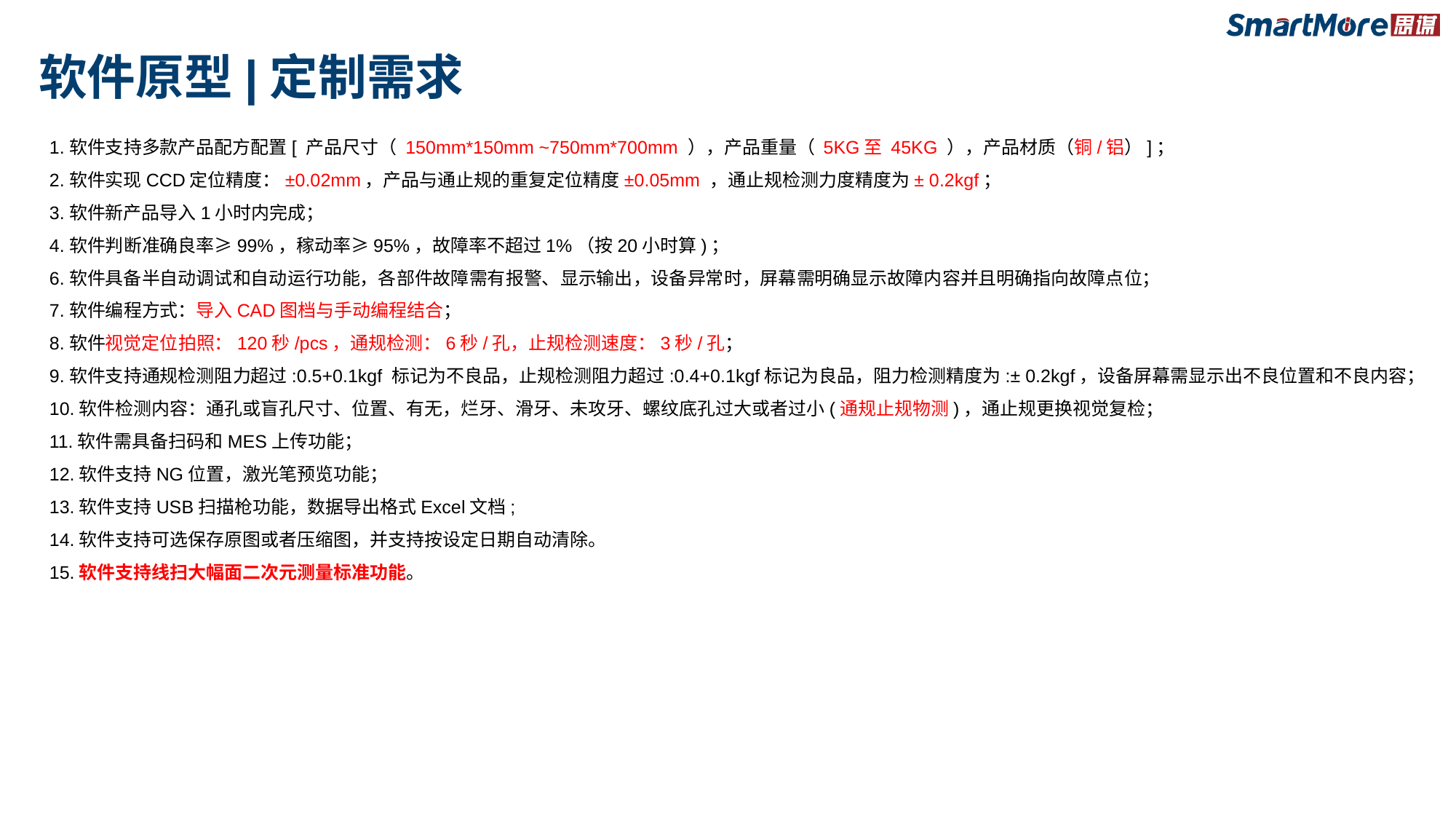

# 软件原型|定制需求
1.软件支持多款产品配方配置[ 产品尺寸（ 150mm*150mm ~750mm*700mm ），产品重量（ 5KG至 45KG ），产品材质（铜/铝）]；
2.软件实现CCD定位精度：±0.02mm，产品与通止规的重复定位精度±0.05mm ，通止规检测力度精度为± 0.2kgf；
3.软件新产品导入1小时内完成；
4.软件判断准确良率≥99%，稼动率≥95%，故障率不超过1%（按20小时算)；
6.软件具备半自动调试和自动运行功能，各部件故障需有报警、显示输出，设备异常时，屏幕需明确显示故障内容并且明确指向故障点位；
7.软件编程方式：导入CAD图档与手动编程结合；
8.软件视觉定位拍照：120秒/pcs，通规检测：6秒/孔，止规检测速度：3秒/孔；
9.软件支持通规检测阻力超过:0.5+0.1kgf 标记为不良品，止规检测阻力超过:0.4+0.1kgf标记为良品，阻力检测精度为:± 0.2kgf，设备屏幕需显示出不良位置和不良内容；
10.软件检测内容：通孔或盲孔尺寸、位置、有无，烂牙、滑牙、未攻牙、螺纹底孔过大或者过小(通规止规物测)，通止规更换视觉复检；
11.软件需具备扫码和MES上传功能；
12.软件支持NG位置，激光笔预览功能；
13.软件支持USB扫描枪功能，数据导出格式Excel文档;
14.软件支持可选保存原图或者压缩图，并支持按设定日期自动清除。
15.软件支持线扫大幅面二次元测量标准功能。